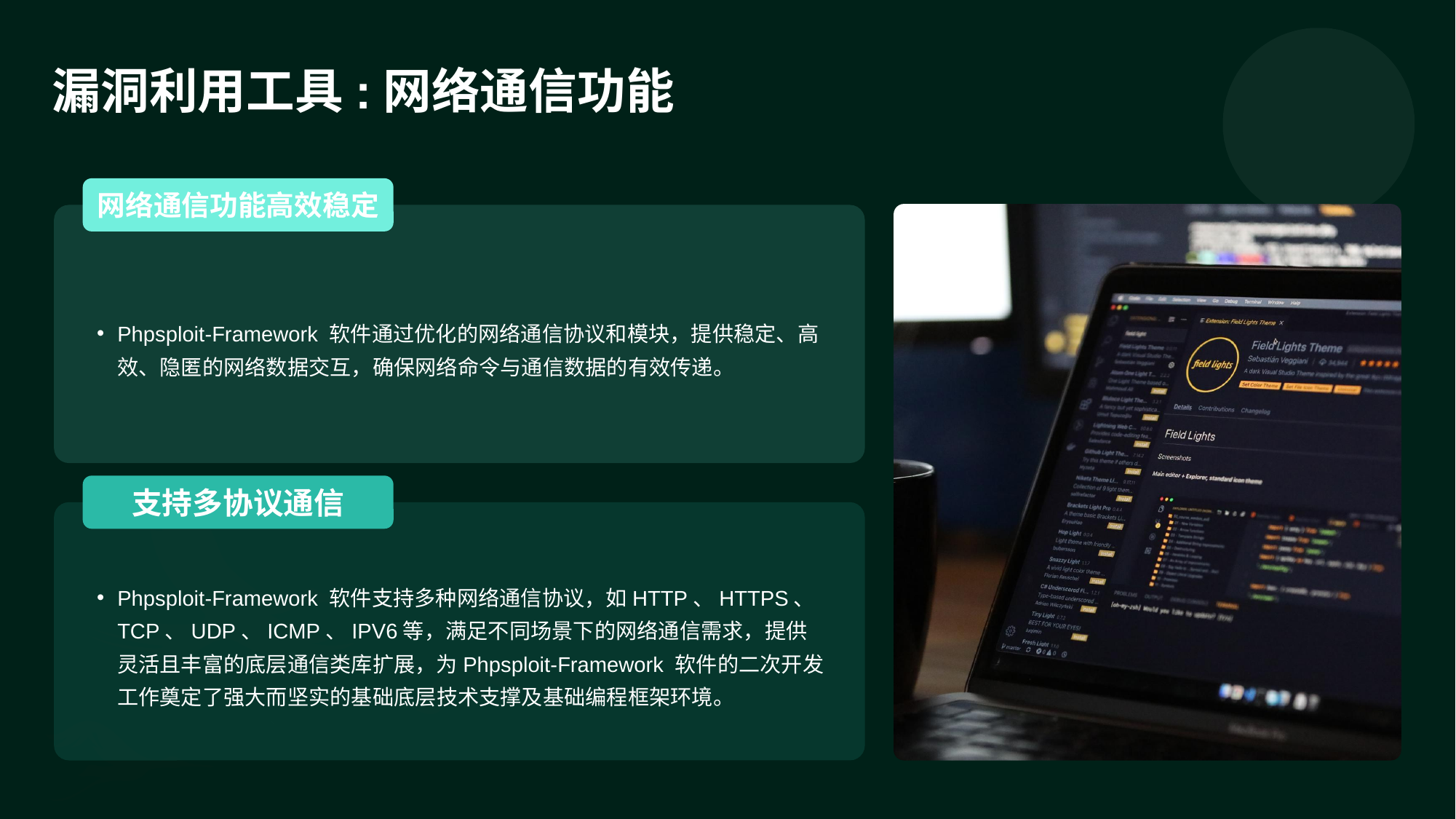

漏洞利用工具:网络通信功能
网络通信功能高效稳定

Phpsploit-Framework 软件通过优化的网络通信协议和模块，提供稳定、高效、隐匿的网络数据交互，确保网络命令与通信数据的有效传递。

支持多协议通信

Phpsploit-Framework 软件支持多种网络通信协议，如HTTP、HTTPS、TCP、UDP、ICMP、IPV6等，满足不同场景下的网络通信需求，提供灵活且丰富的底层通信类库扩展，为Phpsploit-Framework 软件的二次开发工作奠定了强大而坚实的基础底层技术支撑及基础编程框架环境。